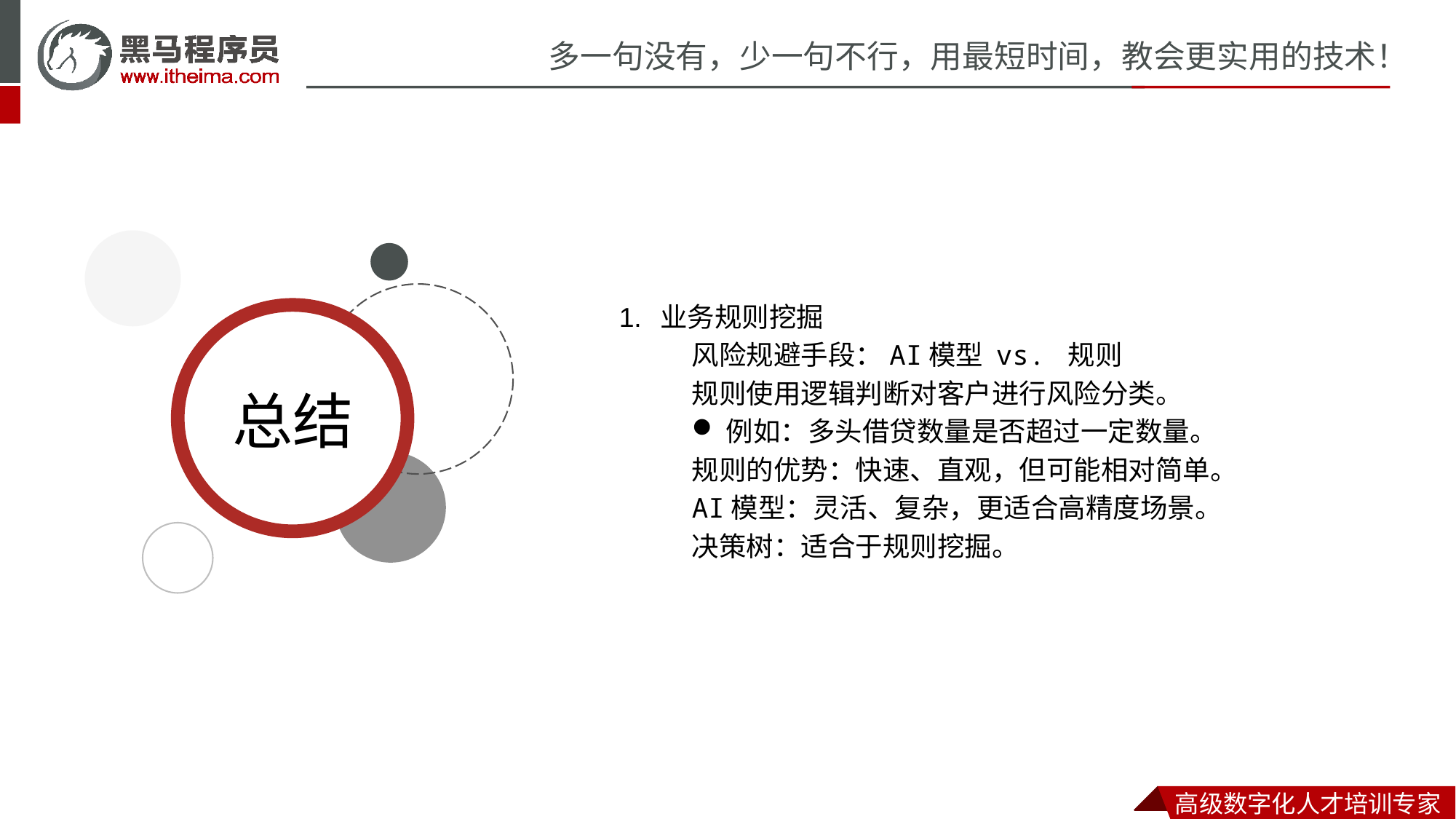

业务规则挖掘
风险规避手段：AI模型 vs. 规则
规则使用逻辑判断对客户进行风险分类。
例如：多头借贷数量是否超过一定数量。
规则的优势：快速、直观，但可能相对简单。
AI模型：灵活、复杂，更适合高精度场景。
决策树：适合于规则挖掘。